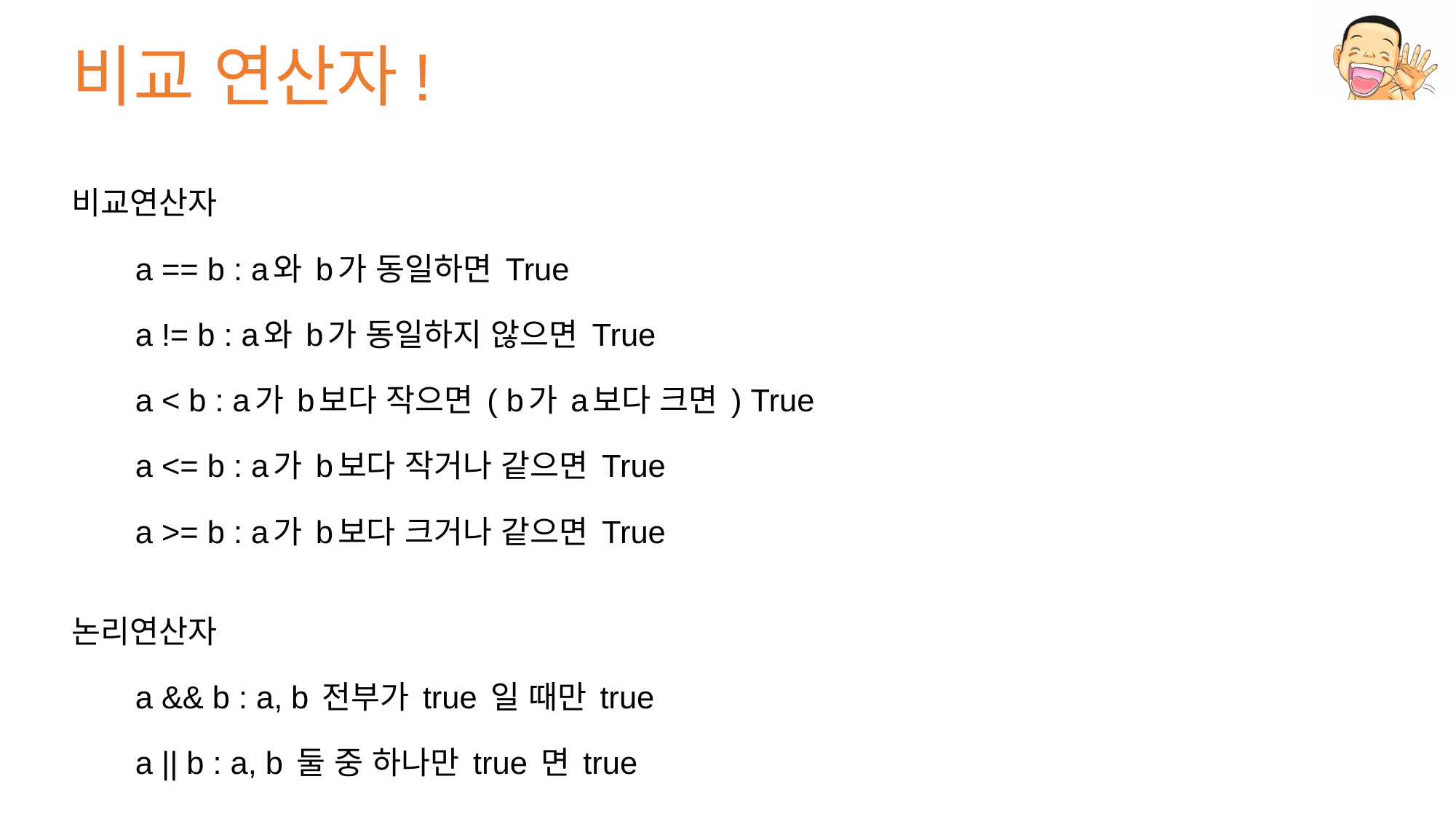

# 비교 연산자!
비교연산자
	a == b : a와 b가 동일하면 True
	a != b : a와 b가 동일하지 않으면 True
	a < b : a가 b보다 작으면 ( b가 a보다 크면 ) True
	a <= b : a가 b보다 작거나 같으면 True
	a >= b : a가 b보다 크거나 같으면 True

논리연산자
	a && b : a, b 전부가 true 일 때만 true
	a || b : a, b 둘 중 하나만 true 면 true